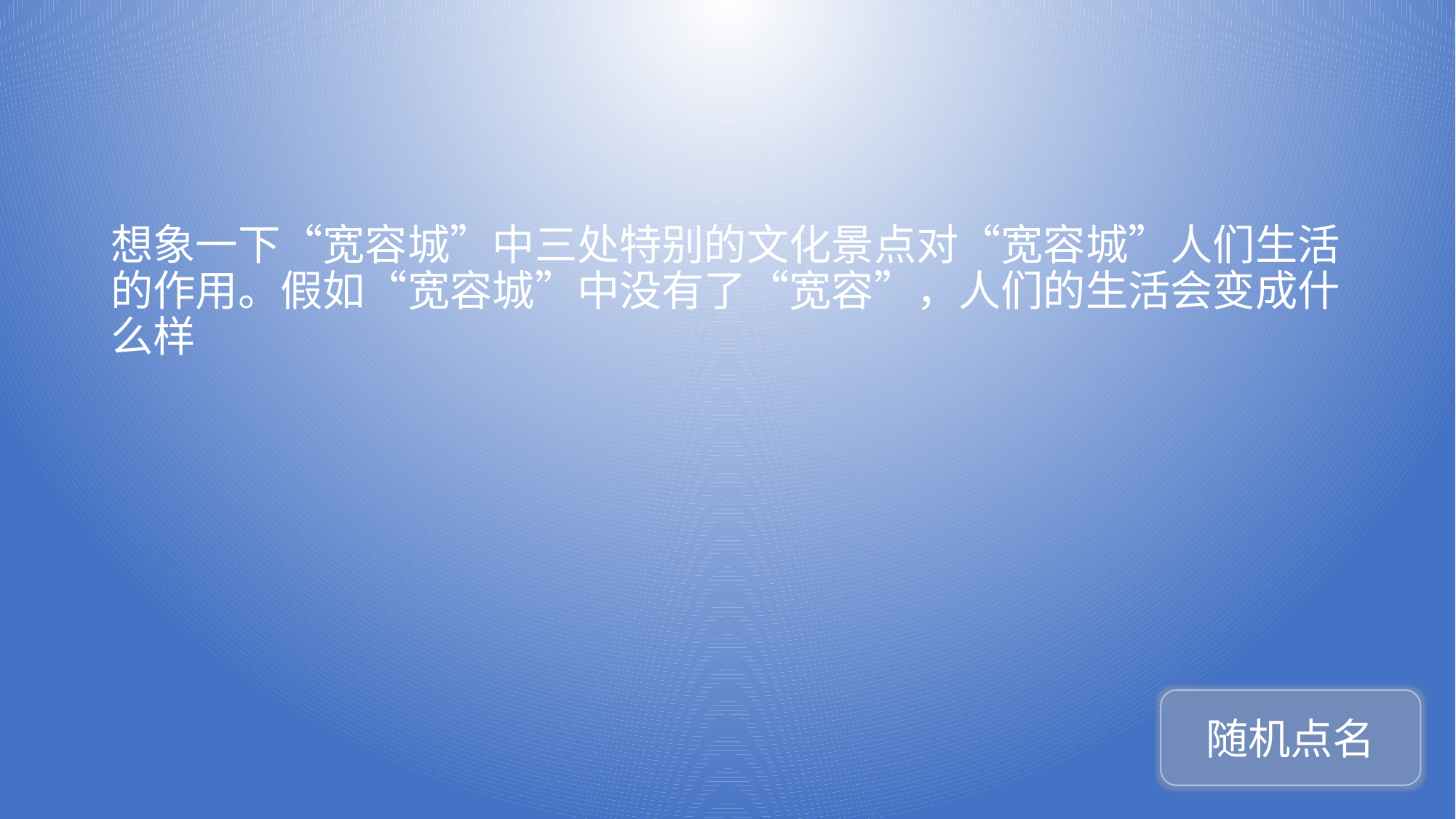

#
想象一下“宽容城”中三处特别的文化景点对“宽容城”人们生活的作用。假如“宽容城”中没有了“宽容”，人们的生活会变成什么样
随机点名